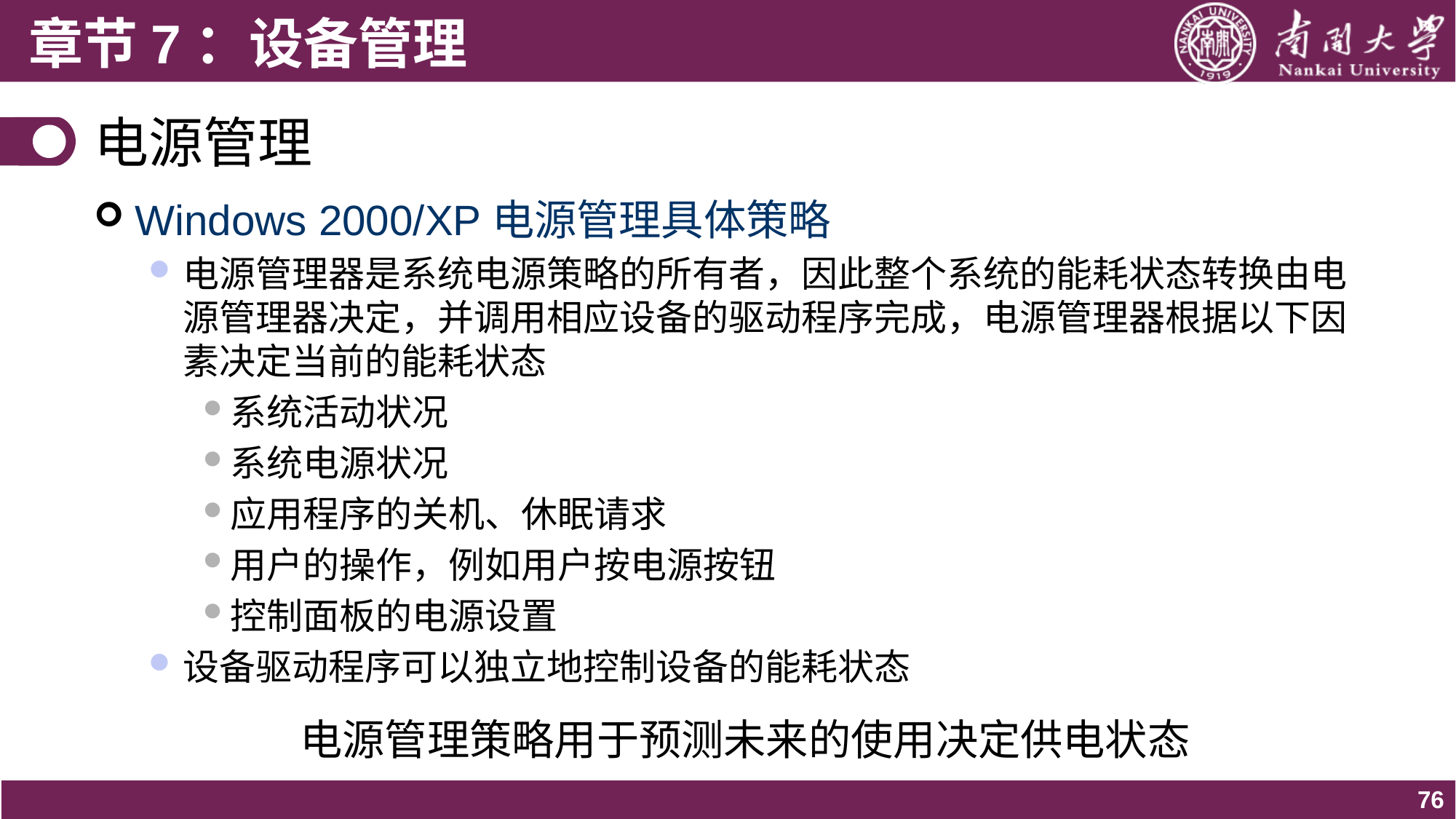

# 电源管理
Windows 2000/XP电源管理具体策略
电源管理器是系统电源策略的所有者，因此整个系统的能耗状态转换由电源管理器决定，并调用相应设备的驱动程序完成，电源管理器根据以下因素决定当前的能耗状态
系统活动状况
系统电源状况
应用程序的关机、休眠请求
用户的操作，例如用户按电源按钮
控制面板的电源设置
设备驱动程序可以独立地控制设备的能耗状态
电源管理策略用于预测未来的使用决定供电状态
76